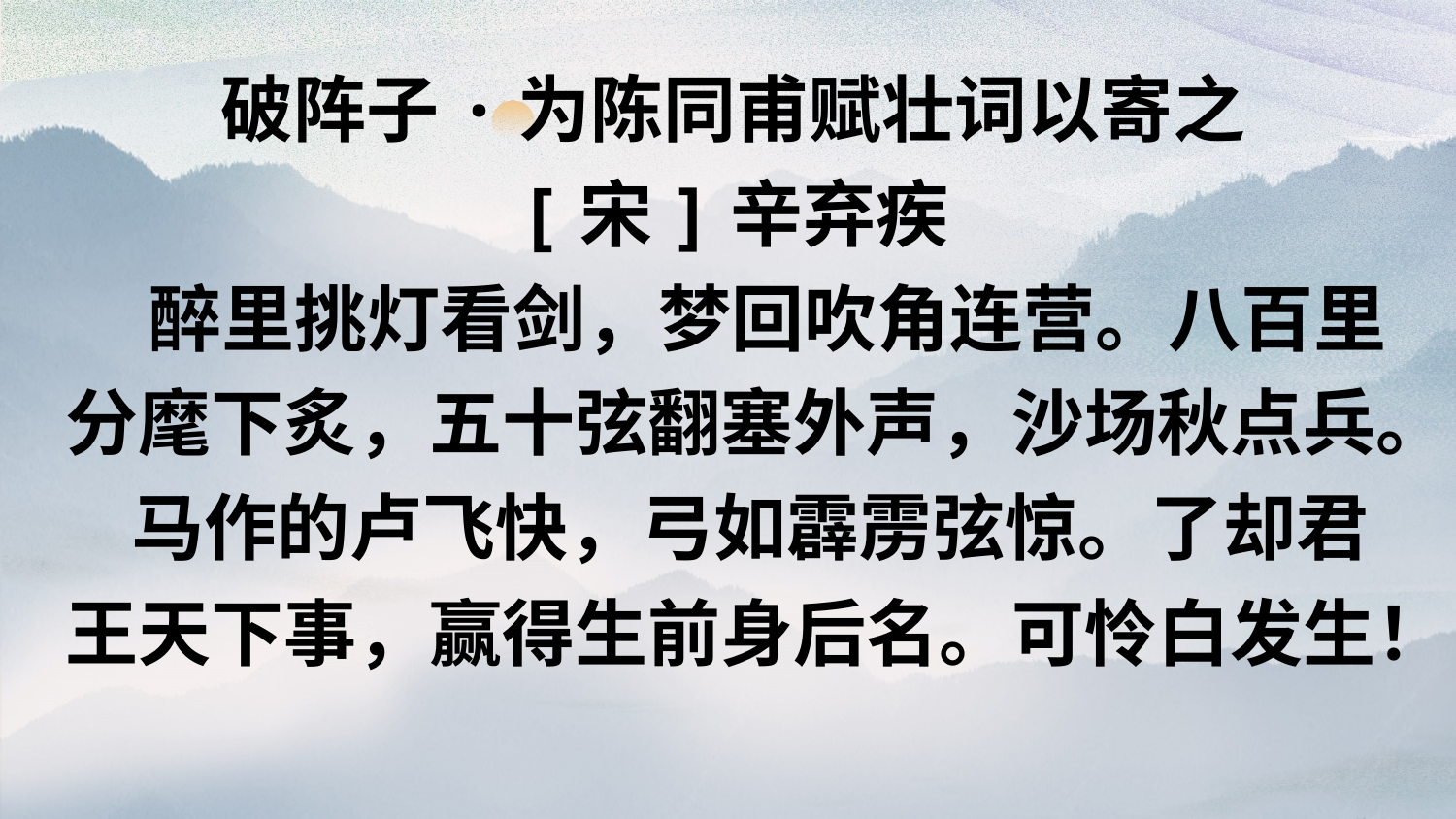

破阵子·为陈同甫赋壮词以寄之
[宋]辛弃疾
    醉里挑灯看剑，梦回吹角连营。八百里分麾下炙，五十弦翻塞外声，沙场秋点兵。    马作的卢飞快，弓如霹雳弦惊。了却君王天下事，赢得生前身后名。可怜白发生！